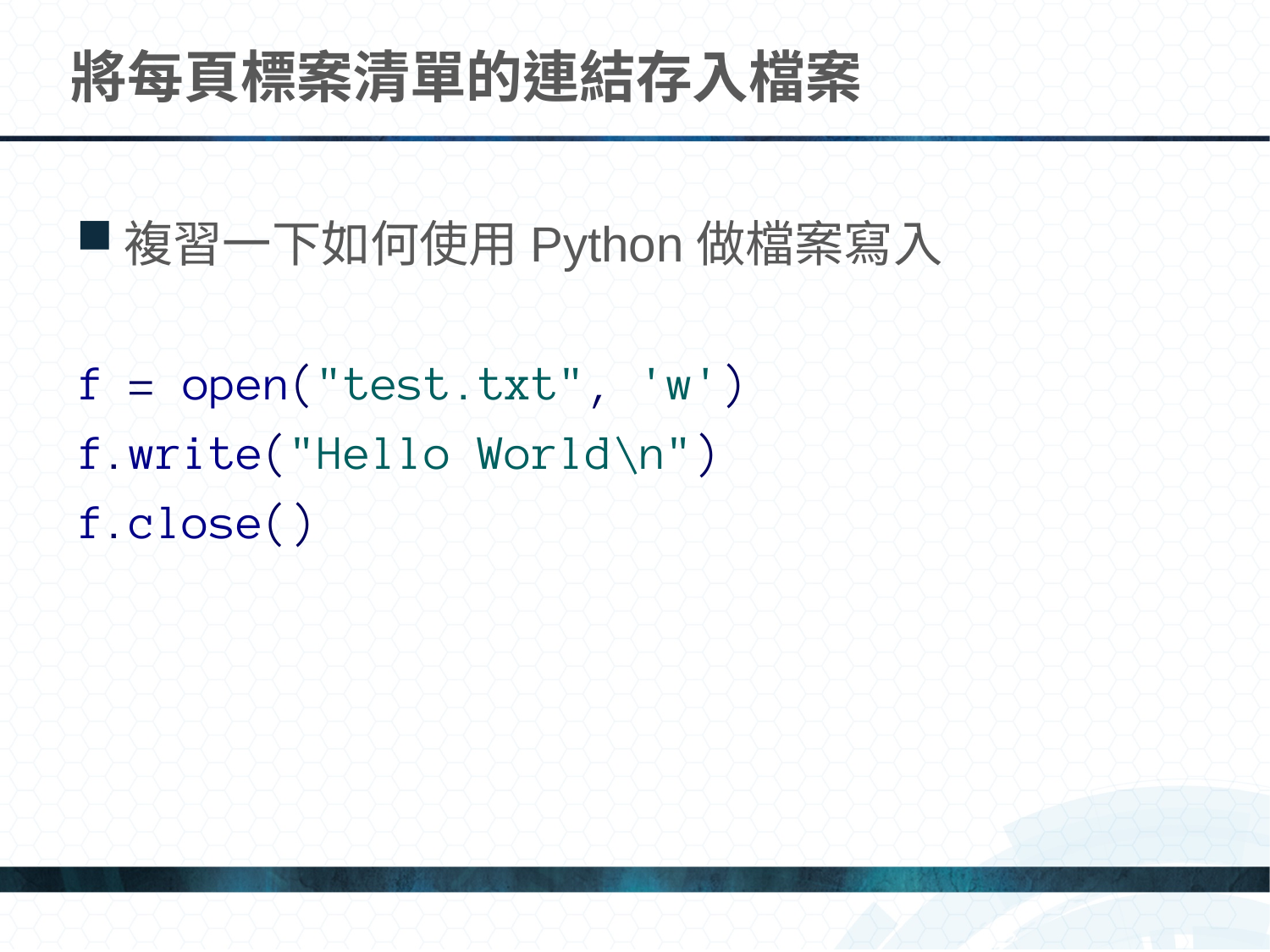

# 將每頁標案清單的連結存入檔案
複習一下如何使用Python做檔案寫入

f = open("test.txt", 'w')
f.write("Hello World\n")
f.close()